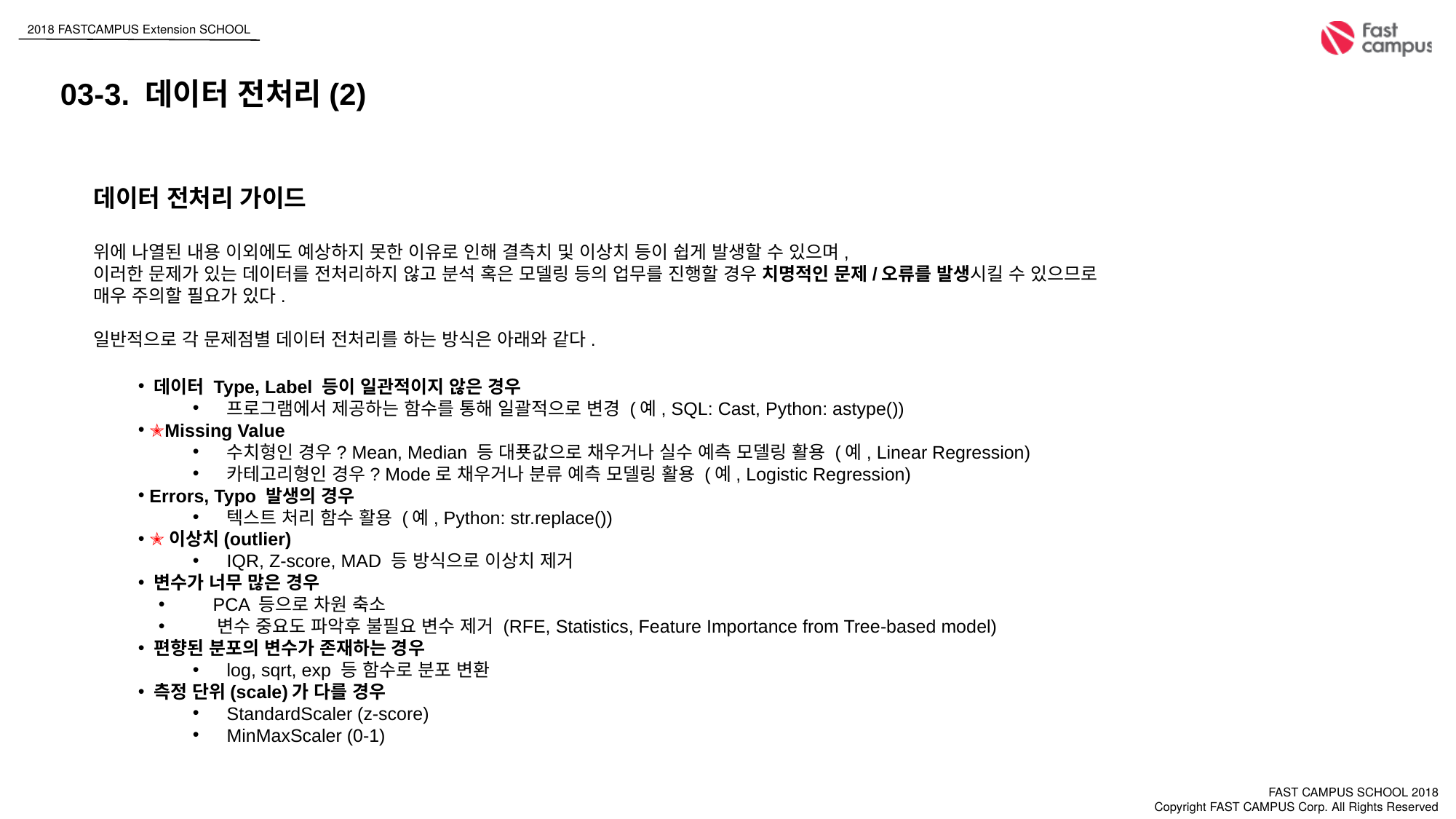

03-3. 데이터 전처리(2)
데이터 전처리 가이드

위에 나열된 내용 이외에도 예상하지 못한 이유로 인해 결측치 및 이상치 등이 쉽게 발생할 수 있으며,
이러한 문제가 있는 데이터를 전처리하지 않고 분석 혹은 모델링 등의 업무를 진행할 경우 치명적인 문제/오류를 발생시킬 수 있으므로
매우 주의할 필요가 있다.

일반적으로 각 문제점별 데이터 전처리를 하는 방식은 아래와 같다.
 데이터 Type, Label 등이 일관적이지 않은 경우
프로그램에서 제공하는 함수를 통해 일괄적으로 변경 (예, SQL: Cast, Python: astype())
 ✭Missing Value
수치형인 경우? Mean, Median 등 대푯값으로 채우거나 실수 예측 모델링 활용 (예, Linear Regression)
카테고리형인 경우? Mode로 채우거나 분류 예측 모델링 활용 (예, Logistic Regression)
 Errors, Typo 발생의 경우
텍스트 처리 함수 활용 (예, Python: str.replace())
 ✭이상치(outlier)
IQR, Z-score, MAD 등 방식으로 이상치 제거
 변수가 너무 많은 경우
    PCA 등으로 차원 축소
    변수 중요도 파악후 불필요 변수 제거 (RFE, Statistics, Feature Importance from Tree-based model)
 편향된 분포의 변수가 존재하는 경우
log, sqrt, exp 등 함수로 분포 변환
 측정 단위(scale)가 다를 경우
StandardScaler (z-score)
MinMaxScaler (0-1)